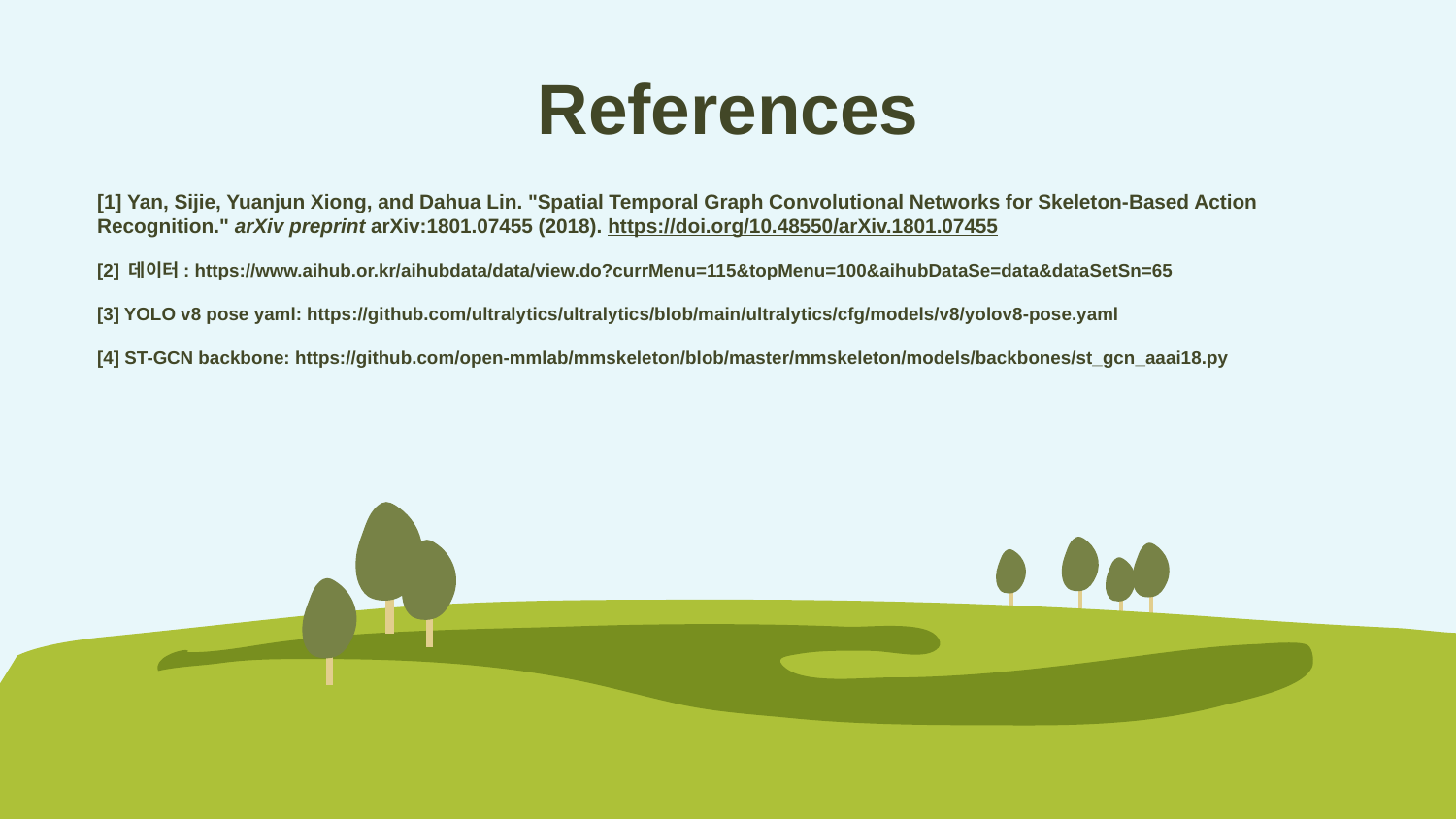

# References

[1] Yan, Sijie, Yuanjun Xiong, and Dahua Lin. "Spatial Temporal Graph Convolutional Networks for Skeleton-Based Action Recognition." arXiv preprint arXiv:1801.07455 (2018). https://doi.org/10.48550/arXiv.1801.07455

[2] 데이터: https://www.aihub.or.kr/aihubdata/data/view.do?currMenu=115&topMenu=100&aihubDataSe=data&dataSetSn=65

[3] YOLO v8 pose yaml: https://github.com/ultralytics/ultralytics/blob/main/ultralytics/cfg/models/v8/yolov8-pose.yaml

[4] ST-GCN backbone: https://github.com/open-mmlab/mmskeleton/blob/master/mmskeleton/models/backbones/st_gcn_aaai18.py